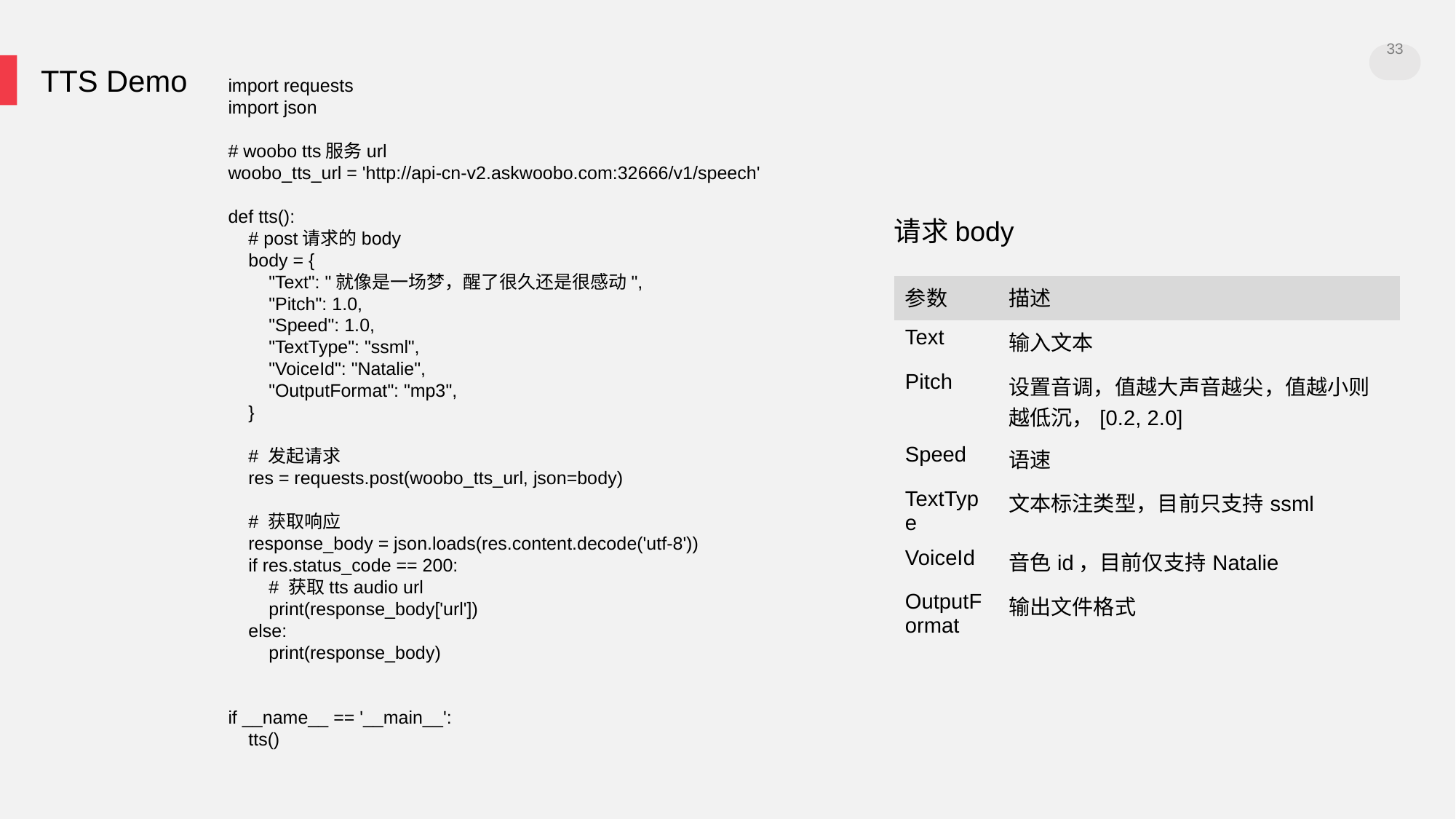

33
TTS Demo
import requests
import json

# woobo tts服务url
woobo_tts_url = 'http://api-cn-v2.askwoobo.com:32666/v1/speech'

def tts():
    # post请求的body
    body = {
        "Text": "就像是一场梦，醒了很久还是很感动",
        "Pitch": 1.0,
        "Speed": 1.0,
        "TextType": "ssml",
        "VoiceId": "Natalie",
        "OutputFormat": "mp3",
    }

    # 发起请求
    res = requests.post(woobo_tts_url, json=body)

    # 获取响应
    response_body = json.loads(res.content.decode('utf-8'))
    if res.status_code == 200:
        # 获取tts audio url
        print(response_body['url'])
    else:
        print(response_body)

if __name__ == '__main__':
    tts()
请求body
| 参数 | 描述 |
| --- | --- |
| Text | 输入文本 |
| Pitch | 设置音调，值越大声音越尖，值越小则越低沉，[0.2, 2.0] |
| Speed | 语速 |
| TextType | 文本标注类型，目前只支持ssml |
| VoiceId | 音色id，目前仅支持Natalie |
| OutputFormat | 输出文件格式 |